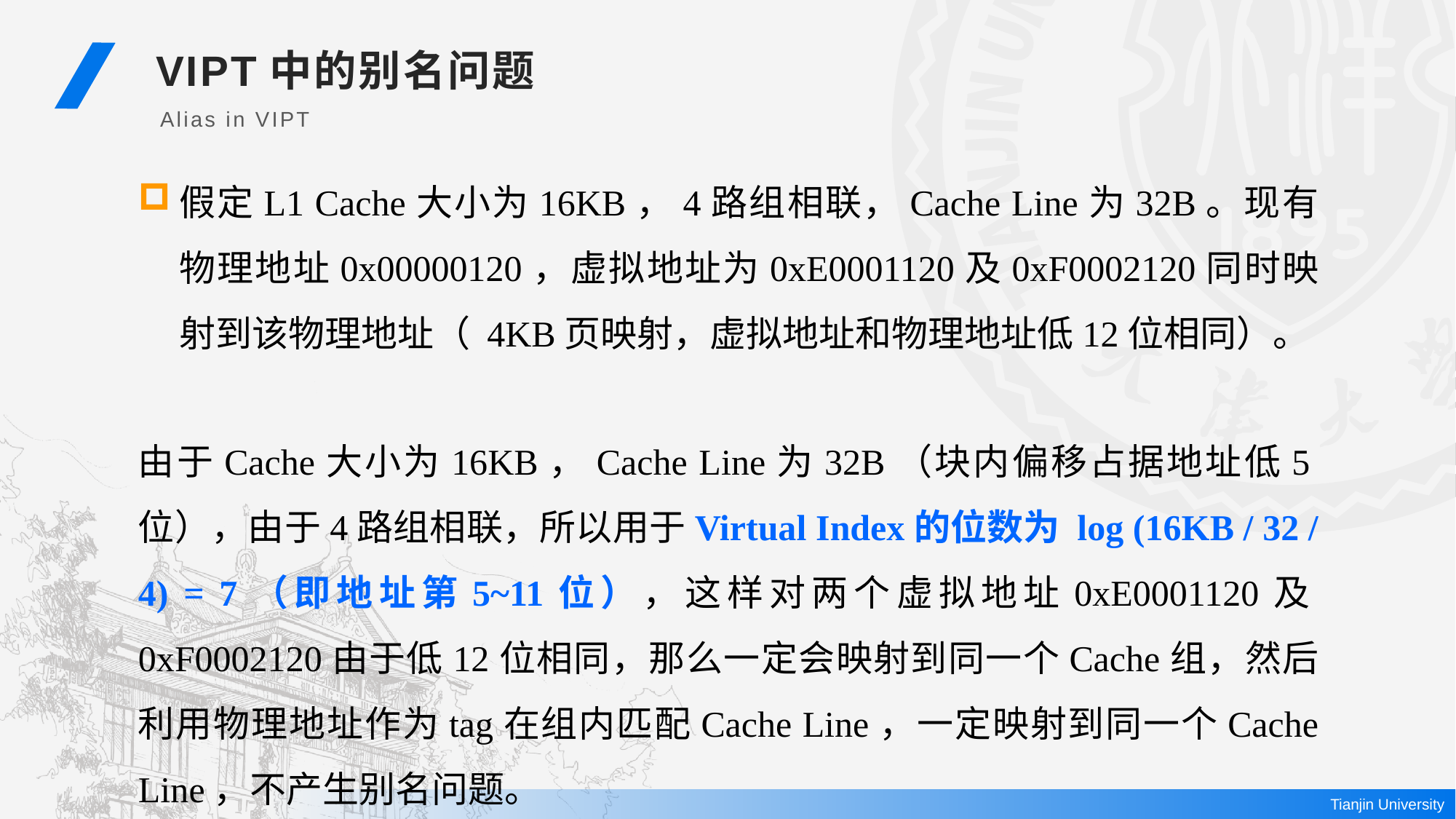

VIPT中的别名问题
Alias in VIPT
假定L1 Cache大小为16KB，4路组相联，Cache Line为32B。现有物理地址0x00000120，虚拟地址为0xE0001120及0xF0002120同时映射到该物理地址（ 4KB页映射，虚拟地址和物理地址低12位相同）。
由于Cache大小为16KB，Cache Line为32B（块内偏移占据地址低5位），由于4路组相联，所以用于Virtual Index的位数为 log (16KB / 32 / 4) = 7（即地址第5~11位），这样对两个虚拟地址0xE0001120及0xF0002120由于低12位相同，那么一定会映射到同一个Cache组，然后利用物理地址作为tag在组内匹配Cache Line，一定映射到同一个Cache Line，不产生别名问题。